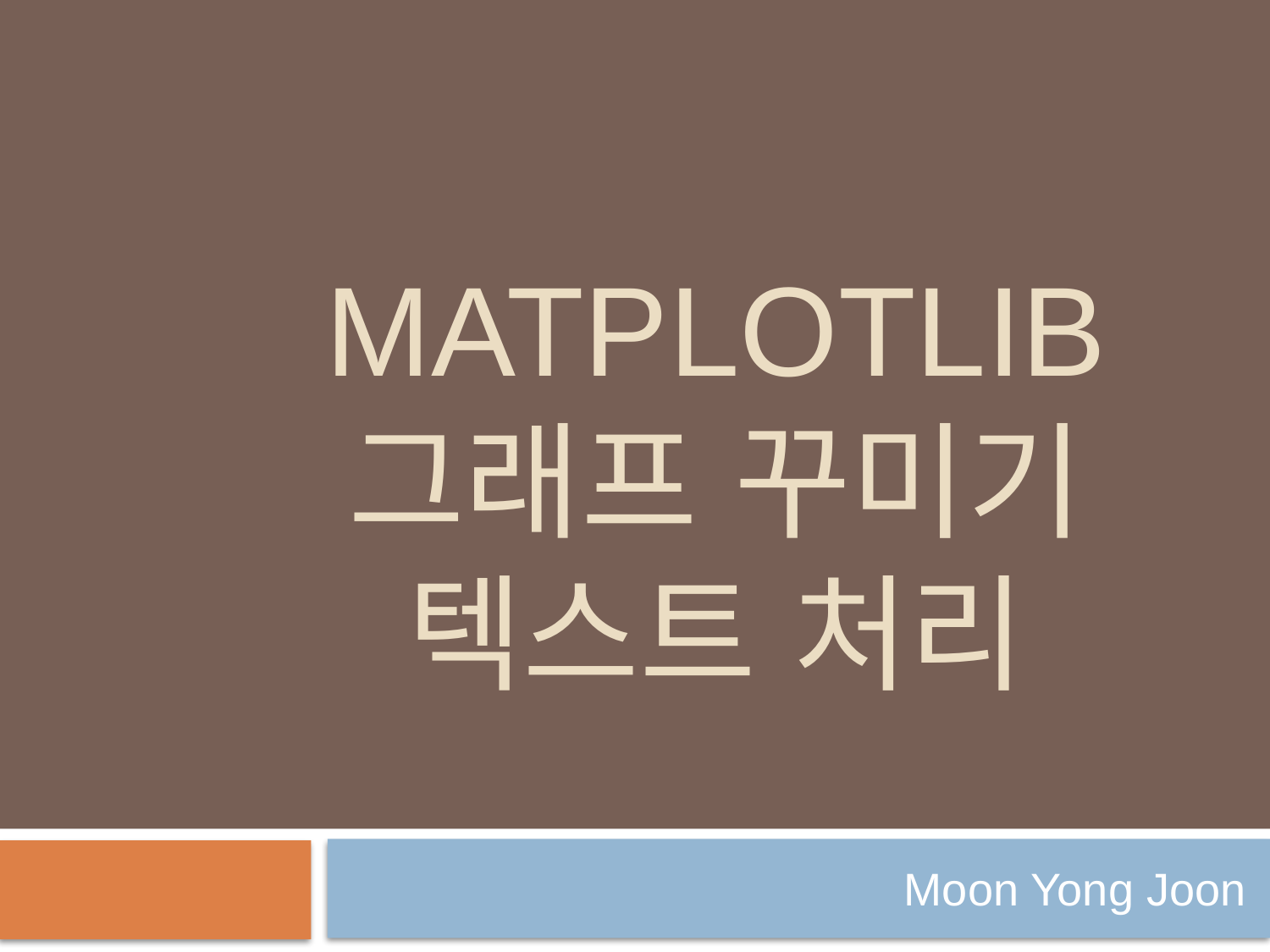

# MaTPLOTLIB 그래프 꾸미기 텍스트 처리
Moon Yong Joon